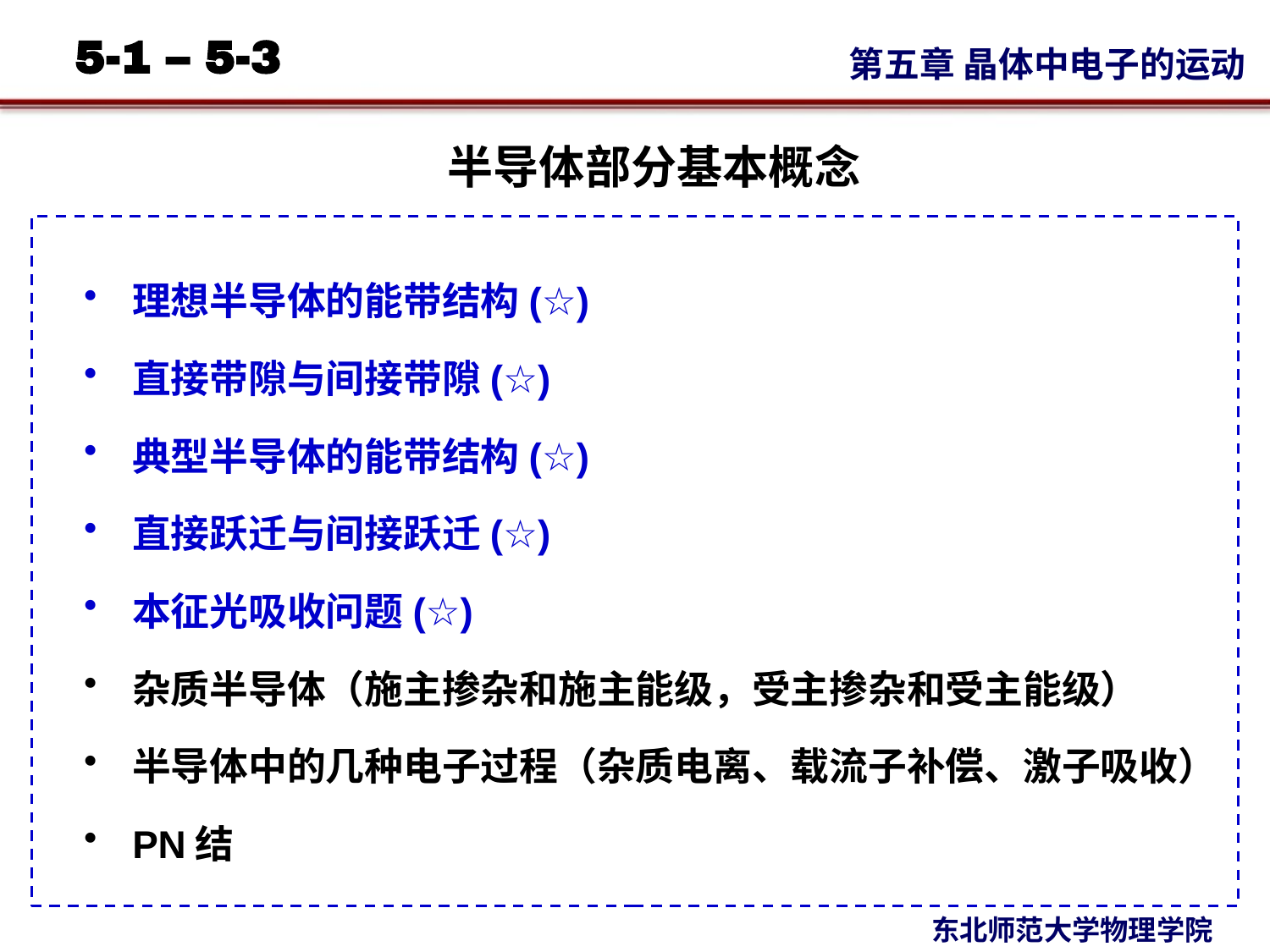

# 半导体部分基本概念

理想半导体的能带结构(☆)
直接带隙与间接带隙(☆)
典型半导体的能带结构(☆)
直接跃迁与间接跃迁(☆)
本征光吸收问题(☆)
杂质半导体（施主掺杂和施主能级，受主掺杂和受主能级）
半导体中的几种电子过程（杂质电离、载流子补偿、激子吸收）
PN结